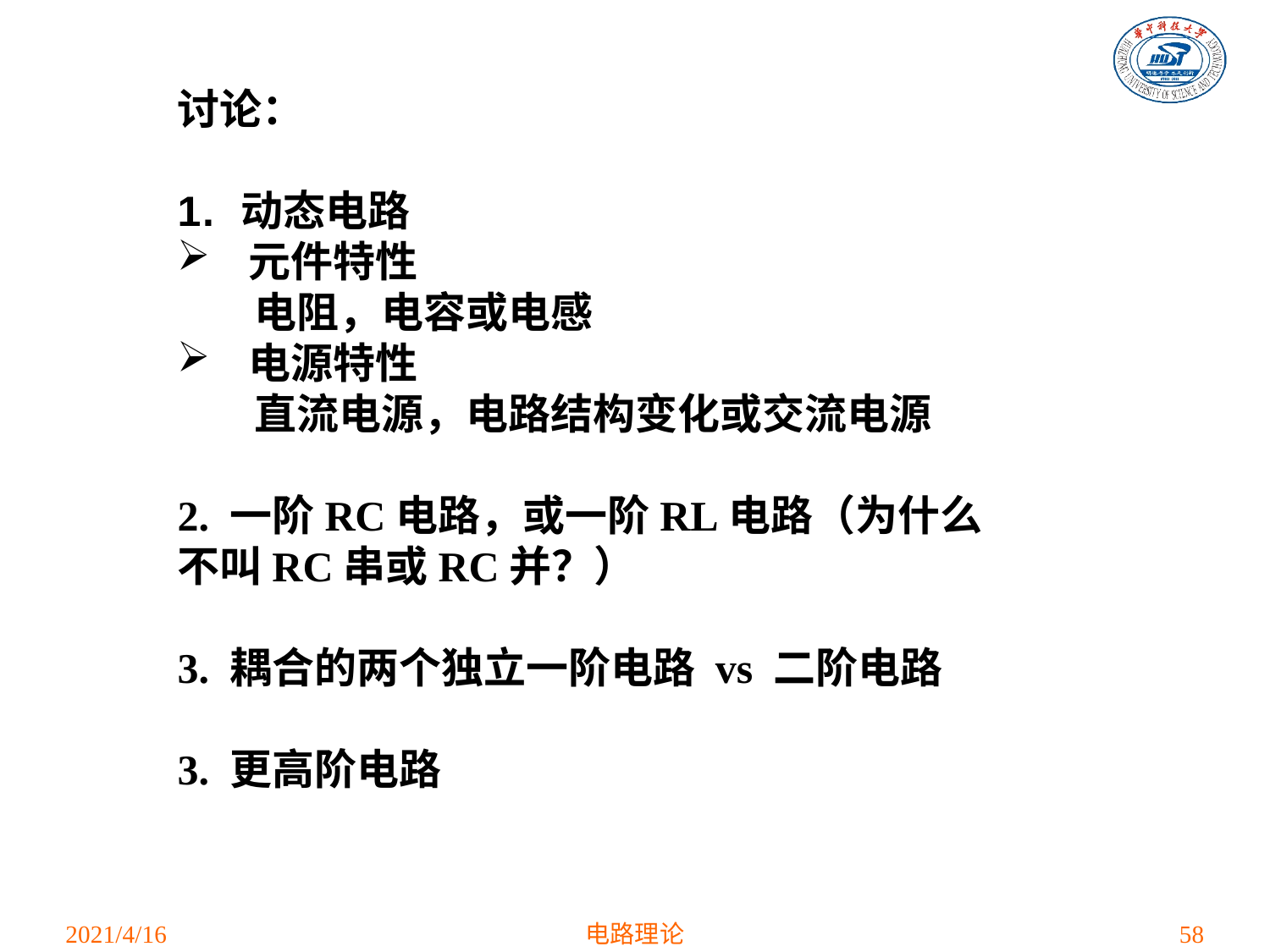

讨论：

动态电路
元件特性
       电阻，电容或电感
电源特性
       直流电源，电路结构变化或交流电源

2. 一阶RC电路，或一阶RL电路（为什么不叫RC串或RC并？）

3. 耦合的两个独立一阶电路 vs 二阶电路

3. 更高阶电路

2021/4/16
电路理论
58